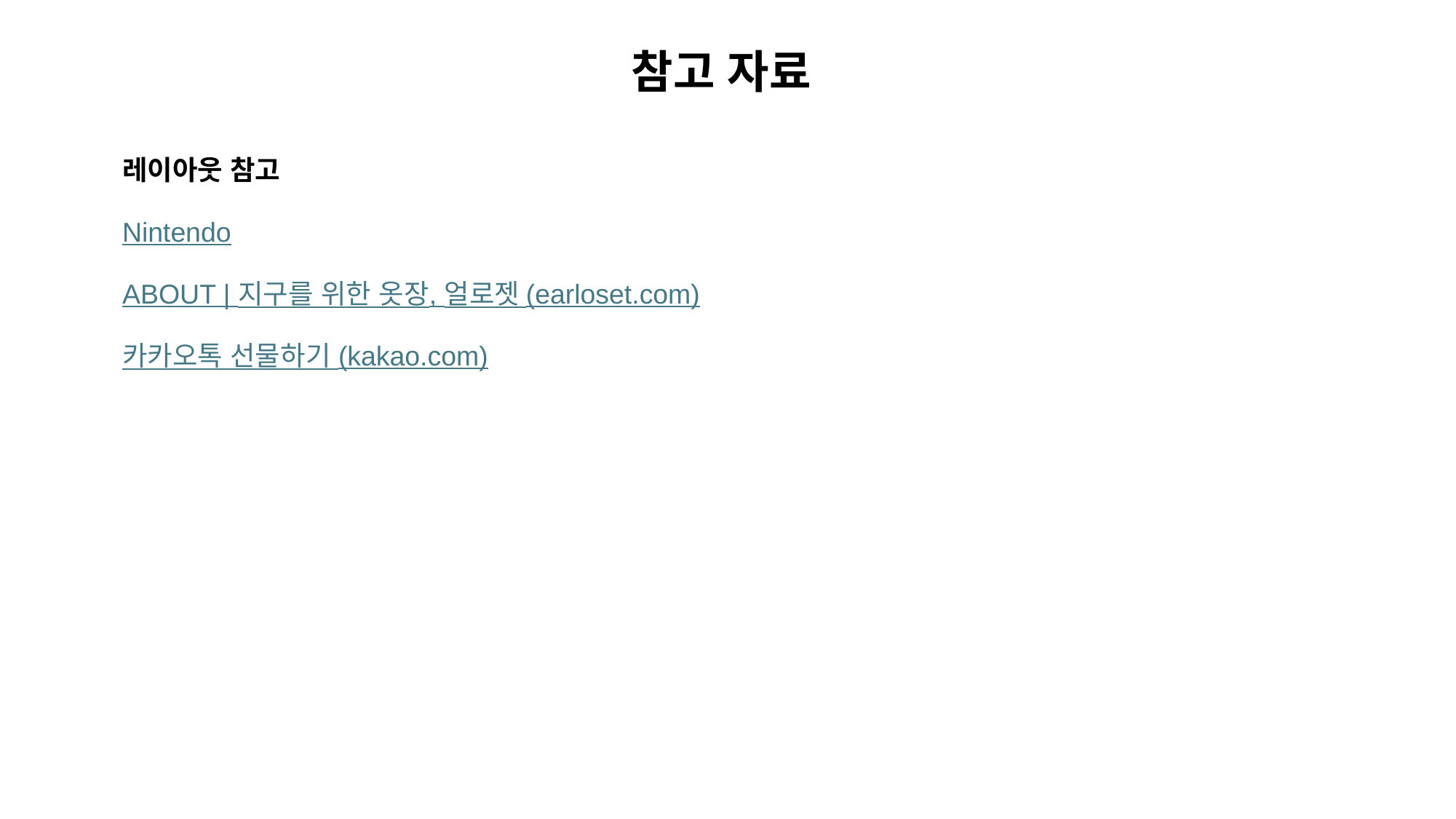

# 참고 자료
레이아웃 참고
Nintendo
ABOUT | 지구를 위한 옷장, 얼로젯 (earloset.com)
카카오톡 선물하기 (kakao.com)